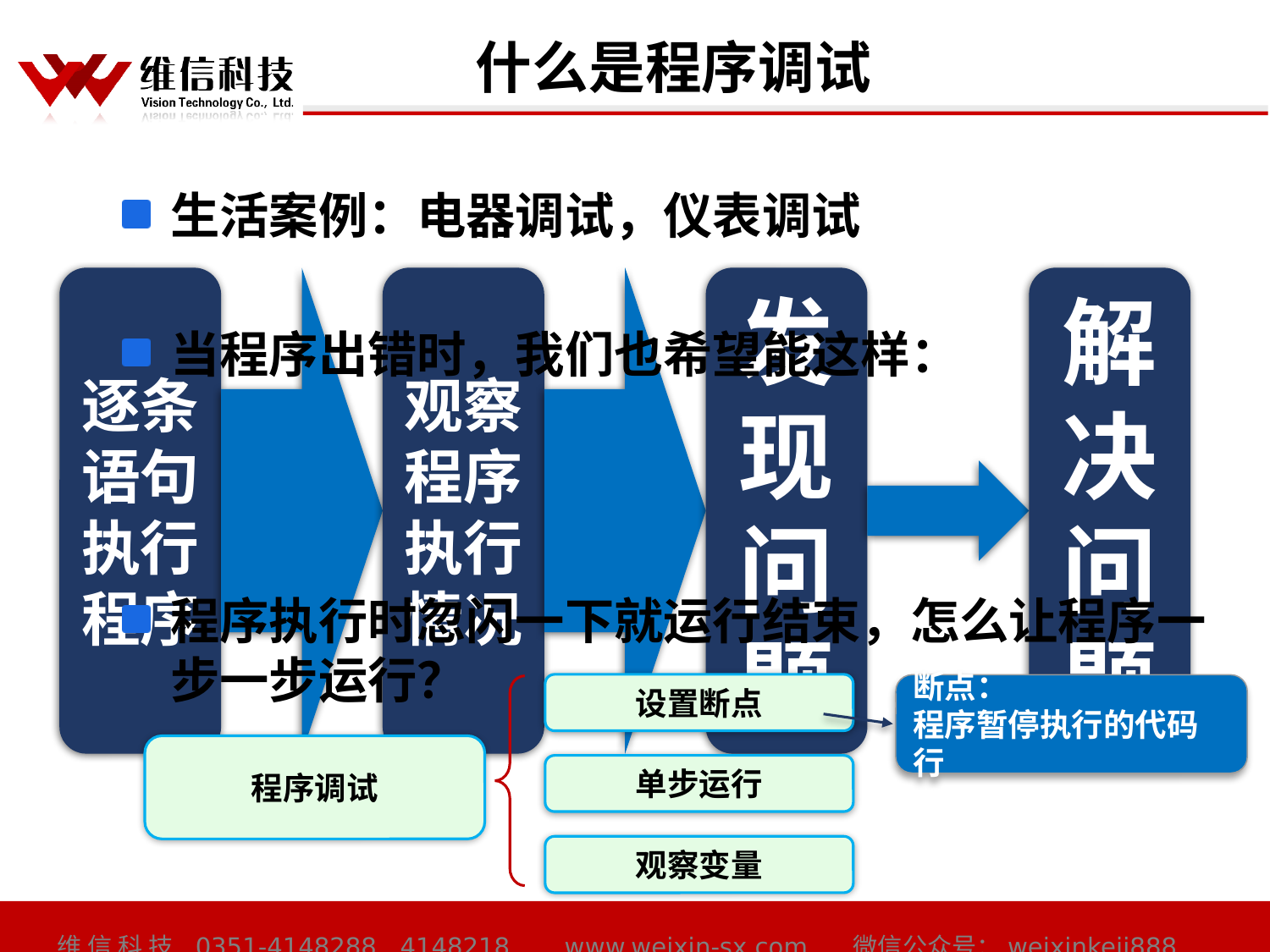

# 什么是程序调试
生活案例：电器调试，仪表调试

当程序出错时，我们也希望能这样：

程序执行时忽闪一下就运行结束，怎么让程序一步一步运行？

设置断点

单步运行
观察变量
断点：
程序暂停执行的代码行

程序调试